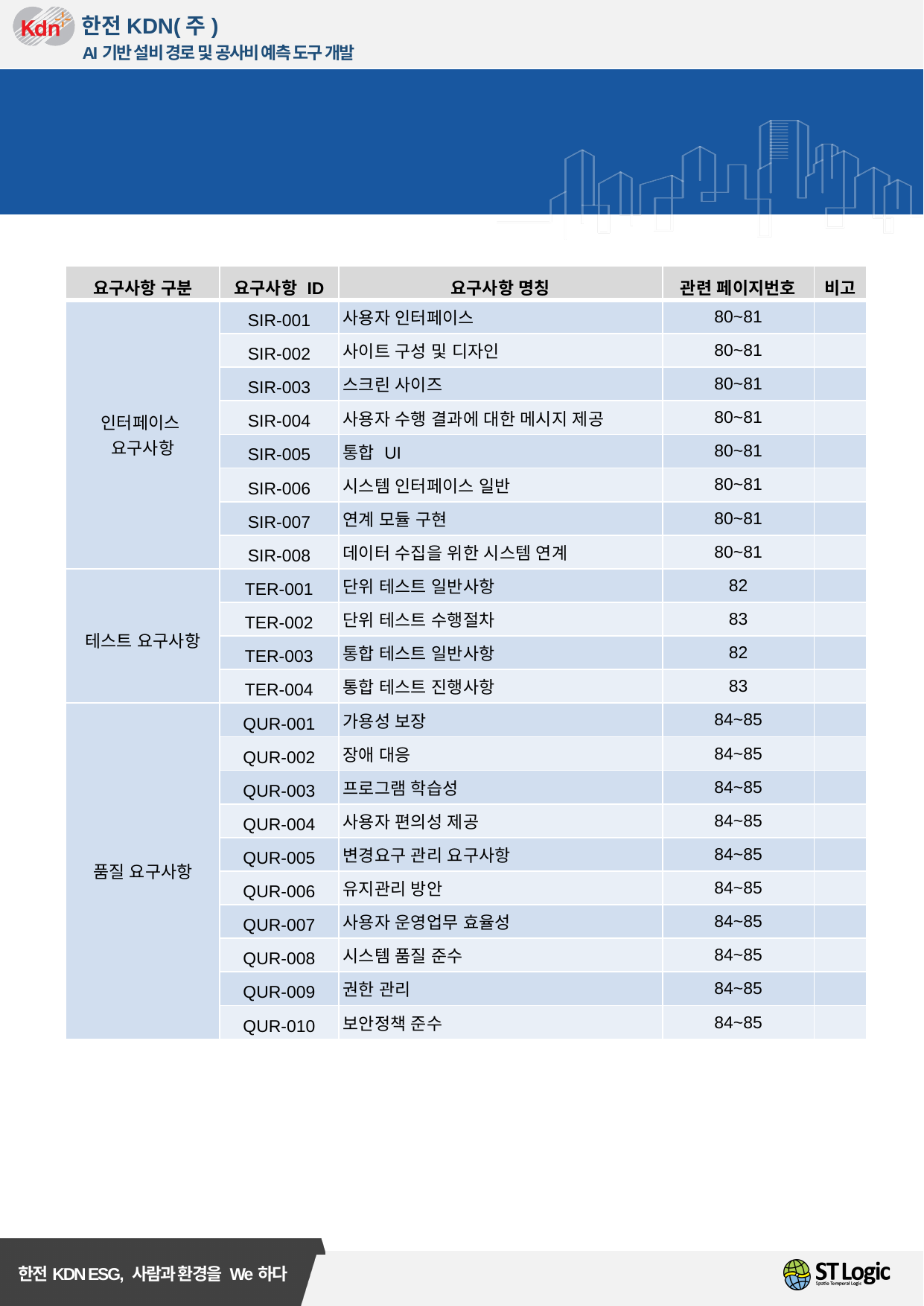

요구사항 조견표
| 요구사항 구분 | 요구사항 ID | 요구사항 명칭 | 관련 페이지번호 | 비고 |
| --- | --- | --- | --- | --- |
| 인터페이스 요구사항 | SIR-001 | 사용자 인터페이스 | 80~81 |  |
|  | SIR-002 | 사이트 구성 및 디자인 | 80~81 |  |
|  | SIR-003 | 스크린 사이즈 | 80~81 |  |
|  | SIR-004 | 사용자 수행 결과에 대한 메시지 제공 | 80~81 |  |
|  | SIR-005 | 통합 UI | 80~81 |  |
|  | SIR-006 | 시스템 인터페이스 일반 | 80~81 |  |
|  | SIR-007 | 연계 모듈 구현 | 80~81 |  |
|  | SIR-008 | 데이터 수집을 위한 시스템 연계 | 80~81 |  |
| 테스트 요구사항 | TER-001 | 단위 테스트 일반사항 | 82 |  |
|  | TER-002 | 단위 테스트 수행절차 | 83 |  |
|  | TER-003 | 통합 테스트 일반사항 | 82 |  |
|  | TER-004 | 통합 테스트 진행사항 | 83 |  |
| 품질 요구사항 | QUR-001 | 가용성 보장 | 84~85 |  |
|  | QUR-002 | 장애 대응 | 84~85 |  |
|  | QUR-003 | 프로그램 학습성 | 84~85 |  |
|  | QUR-004 | 사용자 편의성 제공 | 84~85 |  |
|  | QUR-005 | 변경요구 관리 요구사항 | 84~85 |  |
|  | QUR-006 | 유지관리 방안 | 84~85 |  |
|  | QUR-007 | 사용자 운영업무 효율성 | 84~85 |  |
|  | QUR-008 | 시스템 품질 준수 | 84~85 |  |
|  | QUR-009 | 권한 관리 | 84~85 |  |
|  | QUR-010 | 보안정책 준수 | 84~85 |  |